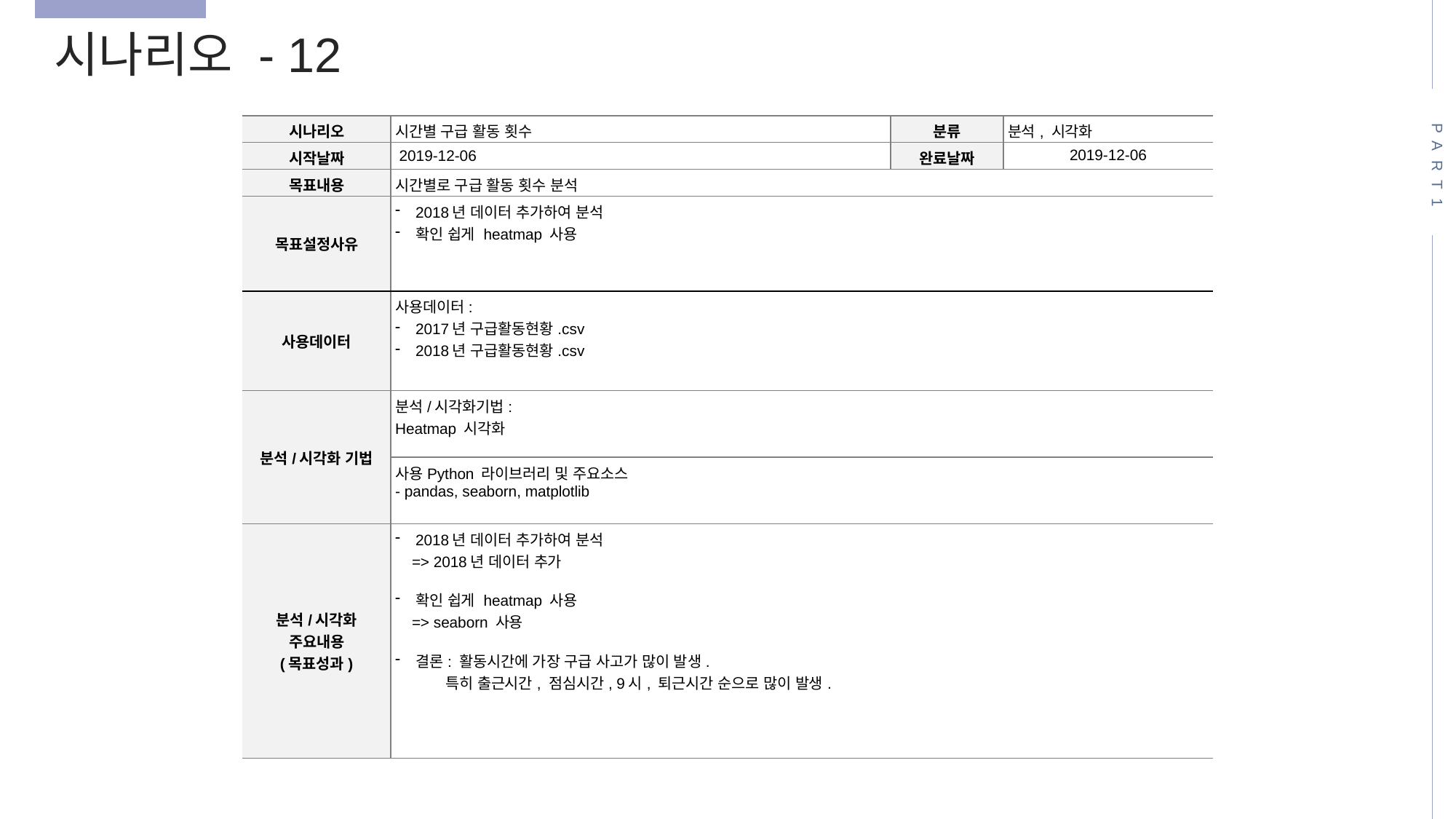

시나리오 - 12
PART1
| 시나리오 | 시간별 구급 활동 횟수 | 분류 | 분석, 시각화 |
| --- | --- | --- | --- |
| 시작날짜 | 2019-12-06 | 완료날짜 | 2019-12-06 |
| 목표내용 | 시간별로 구급 활동 횟수 분석 |  |  |
| 목표설정사유 | 2018년 데이터 추가하여 분석 확인 쉽게 heatmap 사용 |  |  |
| 사용데이터 | 사용데이터: 2017년 구급활동현황.csv 2018년 구급활동현황.csv |  |  |
| 분석/시각화 기법 | 분석/시각화기법: Heatmap 시각화 |  |  |
|  | 사용Python 라이브러리 및 주요소스 - pandas, seaborn, matplotlib |  |  |
| 분석/시각화 주요내용 (목표성과) | 2018년 데이터 추가하여 분석 => 2018년 데이터 추가 확인 쉽게 heatmap 사용 => seaborn 사용 결론: 활동시간에 가장 구급 사고가 많이 발생. 특히 출근시간, 점심시간, 9시, 퇴근시간 순으로 많이 발생. |  |  |